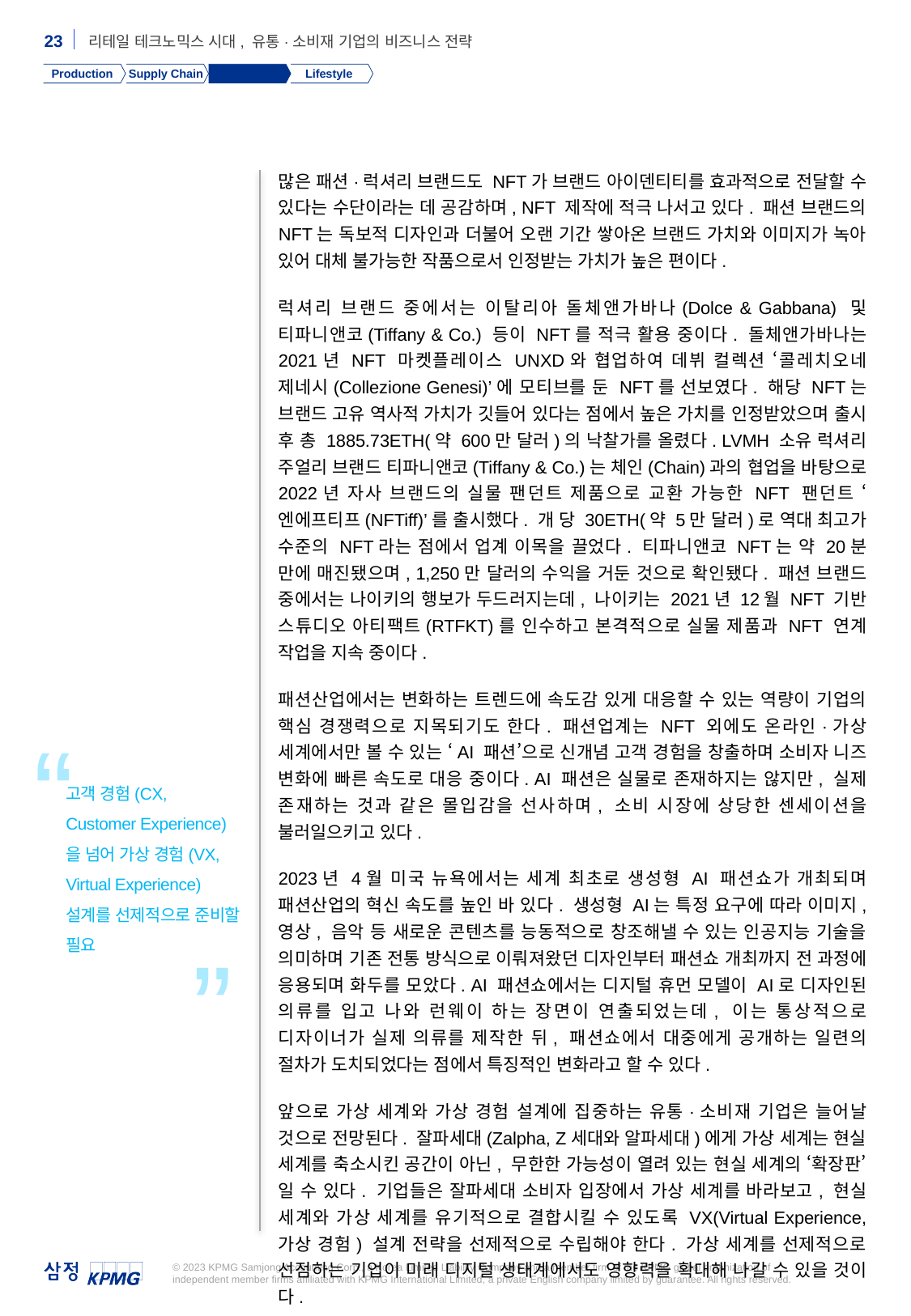

Production

Supply Chain
Sell & Relate
Lifestyle
많은 패션·럭셔리 브랜드도 NFT가 브랜드 아이덴티티를 효과적으로 전달할 수 있다는 수단이라는 데 공감하며, NFT 제작에 적극 나서고 있다. 패션 브랜드의 NFT는 독보적 디자인과 더불어 오랜 기간 쌓아온 브랜드 가치와 이미지가 녹아 있어 대체 불가능한 작품으로서 인정받는 가치가 높은 편이다.
럭셔리 브랜드 중에서는 이탈리아 돌체앤가바나(Dolce & Gabbana) 및 티파니앤코(Tiffany & Co.) 등이 NFT를 적극 활용 중이다. 돌체앤가바나는 2021년 NFT 마켓플레이스 UNXD와 협업하여 데뷔 컬렉션 ‘콜레치오네 제네시(Collezione Genesi)’에 모티브를 둔 NFT를 선보였다. 해당 NFT는 브랜드 고유 역사적 가치가 깃들어 있다는 점에서 높은 가치를 인정받았으며 출시 후 총 1885.73ETH(약 600만 달러)의 낙찰가를 올렸다. LVMH 소유 럭셔리 주얼리 브랜드 티파니앤코(Tiffany & Co.)는 체인(Chain)과의 협업을 바탕으로 2022년 자사 브랜드의 실물 팬던트 제품으로 교환 가능한 NFT 팬던트 ‘엔에프티프(NFTiff)’를 출시했다. 개 당 30ETH(약 5만 달러)로 역대 최고가 수준의 NFT라는 점에서 업계 이목을 끌었다. 티파니앤코 NFT는 약 20분 만에 매진됐으며, 1,250만 달러의 수익을 거둔 것으로 확인됐다. 패션 브랜드 중에서는 나이키의 행보가 두드러지는데, 나이키는 2021년 12월 NFT 기반 스튜디오 아티팩트(RTFKT)를 인수하고 본격적으로 실물 제품과 NFT 연계 작업을 지속 중이다.
패션산업에서는 변화하는 트렌드에 속도감 있게 대응할 수 있는 역량이 기업의 핵심 경쟁력으로 지목되기도 한다. 패션업계는 NFT 외에도 온라인·가상 세계에서만 볼 수 있는 ‘AI 패션’으로 신개념 고객 경험을 창출하며 소비자 니즈 변화에 빠른 속도로 대응 중이다. AI 패션은 실물로 존재하지는 않지만, 실제 존재하는 것과 같은 몰입감을 선사하며, 소비 시장에 상당한 센세이션을 불러일으키고 있다.
2023년 4월 미국 뉴욕에서는 세계 최초로 생성형 AI 패션쇼가 개최되며 패션산업의 혁신 속도를 높인 바 있다. 생성형 AI는 특정 요구에 따라 이미지, 영상, 음악 등 새로운 콘텐츠를 능동적으로 창조해낼 수 있는 인공지능 기술을 의미하며 기존 전통 방식으로 이뤄져왔던 디자인부터 패션쇼 개최까지 전 과정에 응용되며 화두를 모았다. AI 패션쇼에서는 디지털 휴먼 모델이 AI로 디자인된 의류를 입고 나와 런웨이 하는 장면이 연출되었는데, 이는 통상적으로 디자이너가 실제 의류를 제작한 뒤, 패션쇼에서 대중에게 공개하는 일련의 절차가 도치되었다는 점에서 특징적인 변화라고 할 수 있다.
앞으로 가상 세계와 가상 경험 설계에 집중하는 유통·소비재 기업은 늘어날 것으로 전망된다. 잘파세대(Zalpha, Z세대와 알파세대)에게 가상 세계는 현실 세계를 축소시킨 공간이 아닌, 무한한 가능성이 열려 있는 현실 세계의 ‘확장판’일 수 있다. 기업들은 잘파세대 소비자 입장에서 가상 세계를 바라보고, 현실 세계와 가상 세계를 유기적으로 결합시킬 수 있도록 VX(Virtual Experience, 가상 경험) 설계 전략을 선제적으로 수립해야 한다. 가상 세계를 선제적으로 선점하는 기업이 미래 디지털 생태계에서도 영향력을 확대해 나갈 수 있을 것이다.
“
고객 경험(CX, Customer Experience)을 넘어 가상 경험(VX, Virtual Experience) 설계를 선제적으로 준비할 필요
”